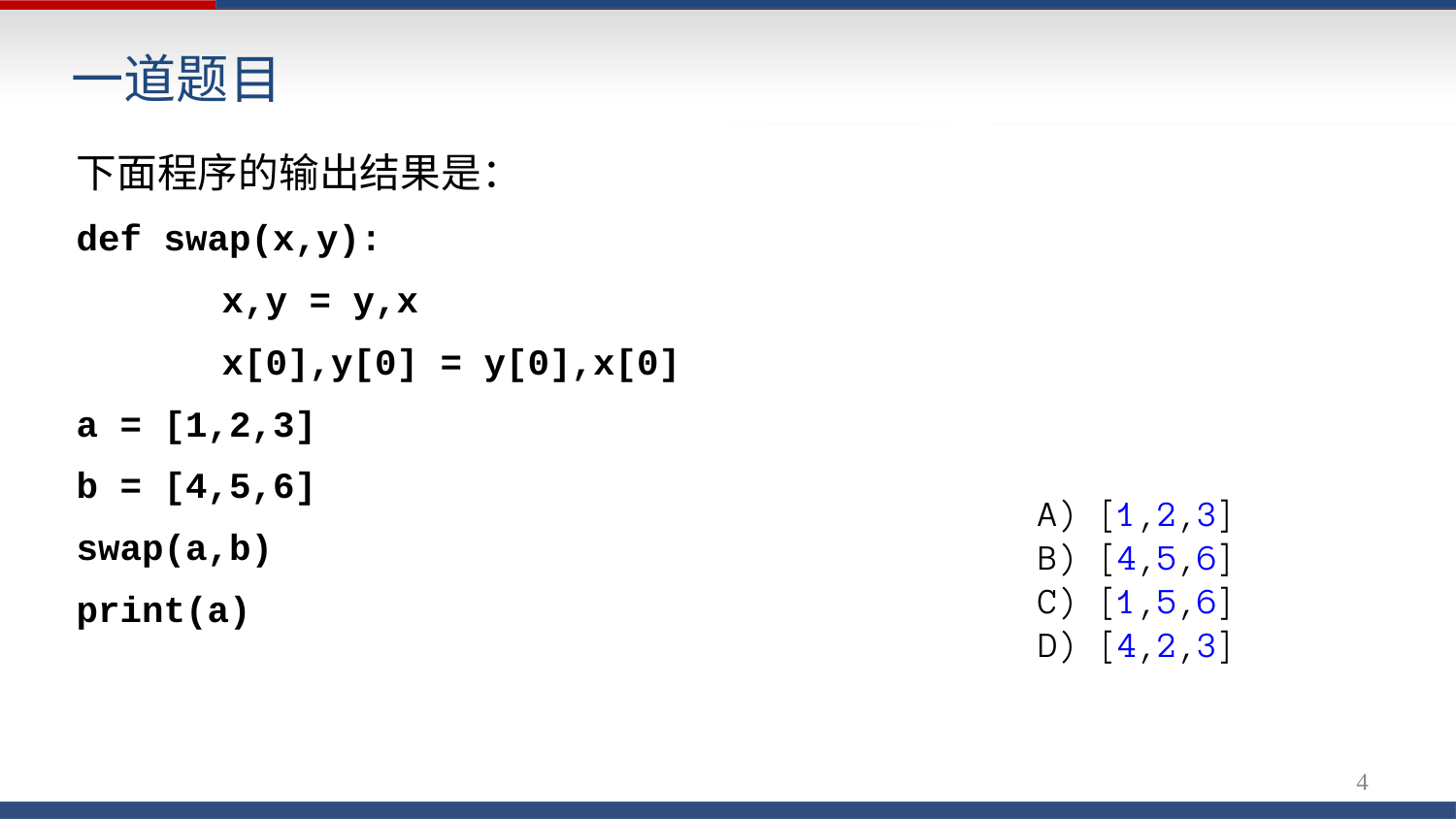

# 一道题目
下面程序的输出结果是：
def swap(x,y):
	x,y = y,x
	x[0],y[0] = y[0],x[0]
a = [1,2,3]
b = [4,5,6]
swap(a,b)
print(a)
A) [1,2,3]
B) [4,5,6]
C) [1,5,6]
D) [4,2,3]
4